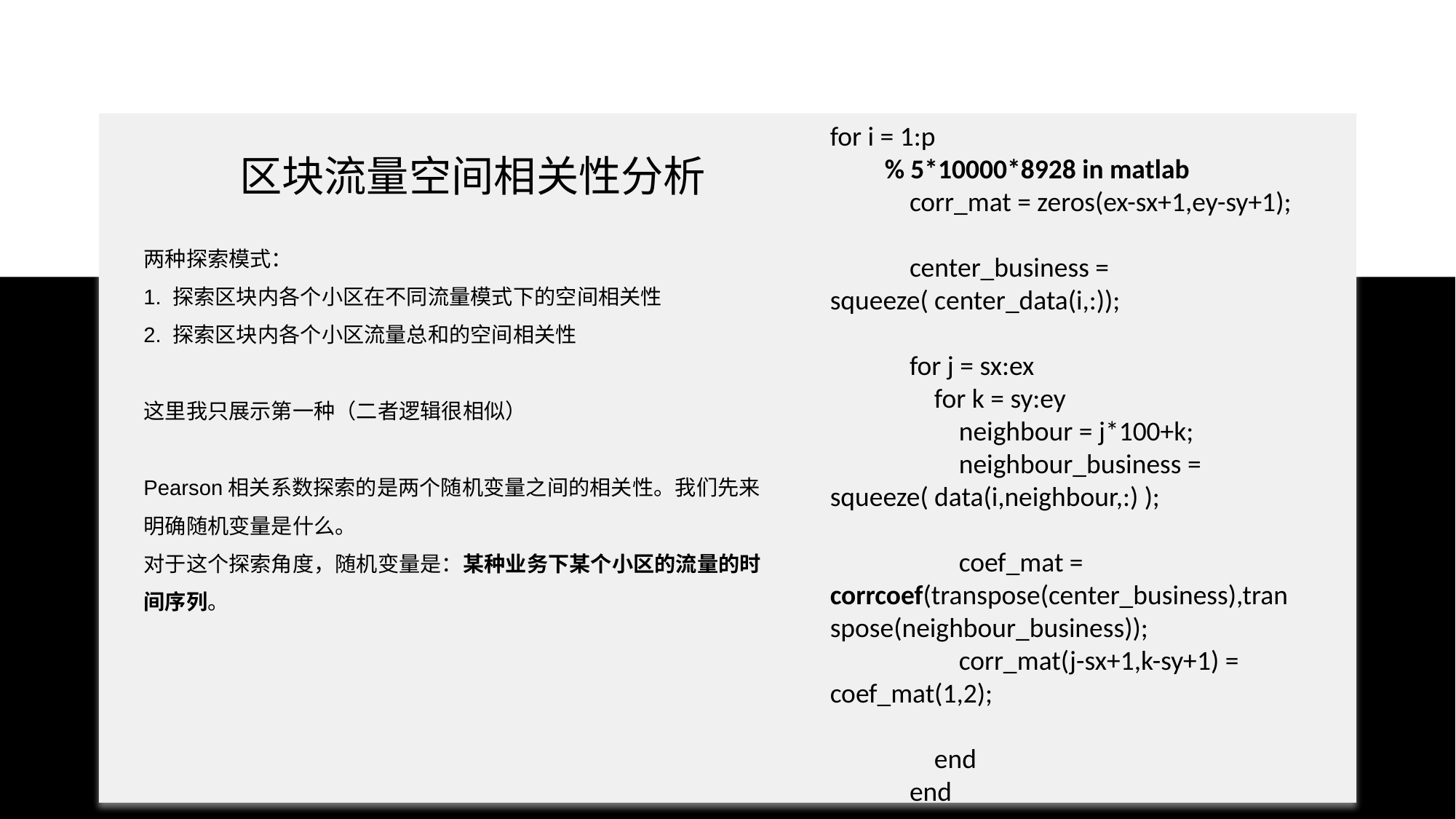

for i = 1:p
% 5*10000*8928 in matlab
    corr_mat = zeros(ex-sx+1,ey-sy+1);

    center_business = squeeze( center_data(i,:));

    for j = sx:ex
        for k = sy:ey
            neighbour = j*100+k;
            neighbour_business = squeeze( data(i,neighbour,:) );

            coef_mat = corrcoef(transpose(center_business),transpose(neighbour_business));
            corr_mat(j-sx+1,k-sy+1) = coef_mat(1,2);

        end
    end
区块流量空间相关性分析
两种探索模式：
1. 探索区块内各个小区在不同流量模式下的空间相关性
2. 探索区块内各个小区流量总和的空间相关性

这里我只展示第一种（二者逻辑很相似）

Pearson相关系数探索的是两个随机变量之间的相关性。我们先来明确随机变量是什么。
对于这个探索角度，随机变量是：某种业务下某个小区的流量的时间序列。